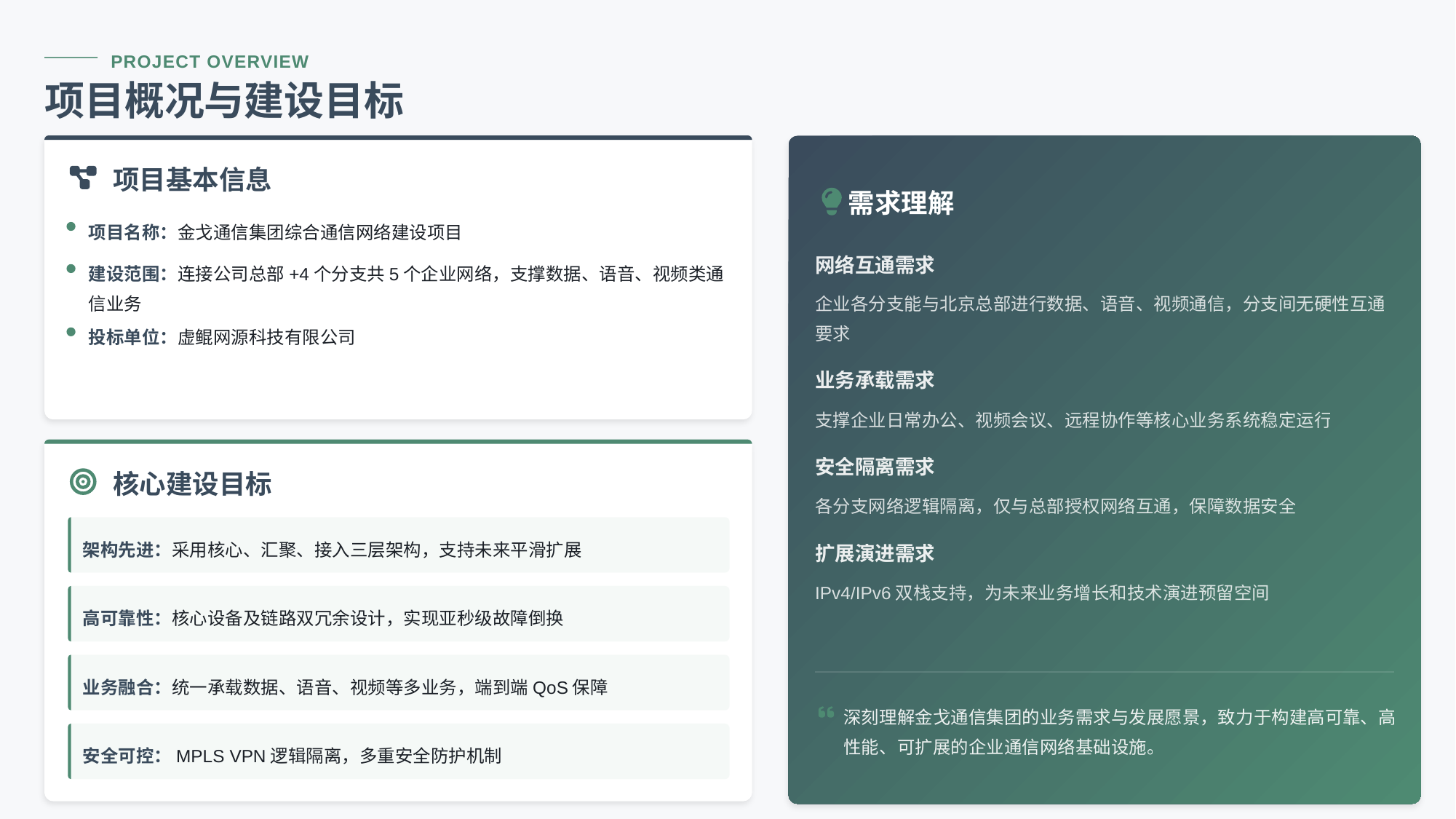

PROJECT OVERVIEW

项目概况与建设目标

项目基本信息

需求理解

项目名称：金戈通信集团综合通信网络建设项目

网络互通需求
建设范围：连接公司总部+4个分支共5个企业网络，支撑数据、语音、视频类通信业务

企业各分支能与北京总部进行数据、语音、视频通信，分支间无硬性互通要求
投标单位：虚鲲网源科技有限公司

业务承载需求
支撑企业日常办公、视频会议、远程协作等核心业务系统稳定运行

安全隔离需求
核心建设目标

各分支网络逻辑隔离，仅与总部授权网络互通，保障数据安全

架构先进：采用核心、汇聚、接入三层架构，支持未来平滑扩展
扩展演进需求
IPv4/IPv6双栈支持，为未来业务增长和技术演进预留空间

高可靠性：核心设备及链路双冗余设计，实现亚秒级故障倒换

业务融合：统一承载数据、语音、视频等多业务，端到端QoS保障

深刻理解金戈通信集团的业务需求与发展愿景，致力于构建高可靠、高性能、可扩展的企业通信网络基础设施。

安全可控：MPLS VPN逻辑隔离，多重安全防护机制